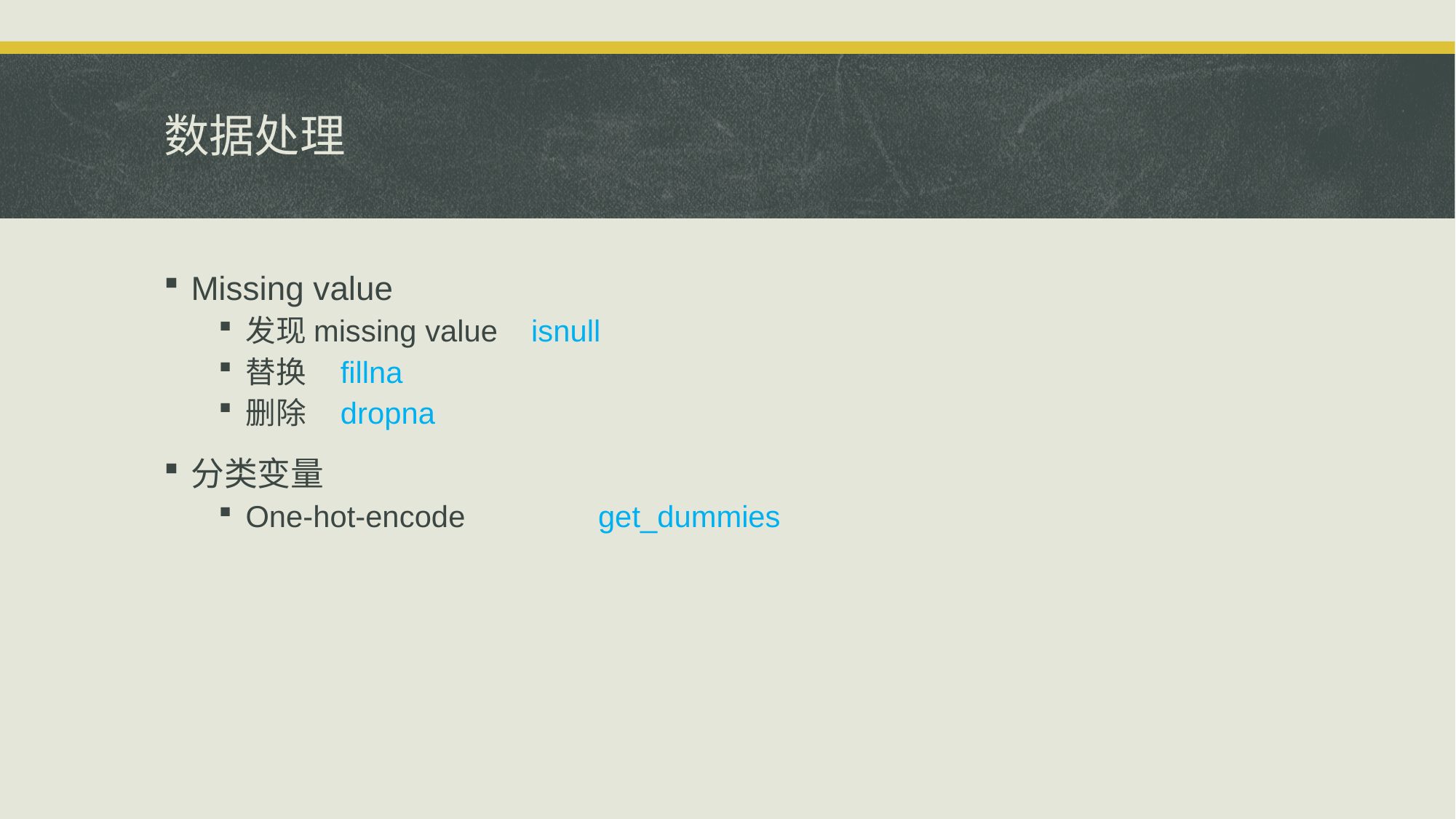

# 数据处理
Missing value
发现missing value    isnull
替换    fillna
删除    dropna
分类变量
One-hot-encode	   get_dummies